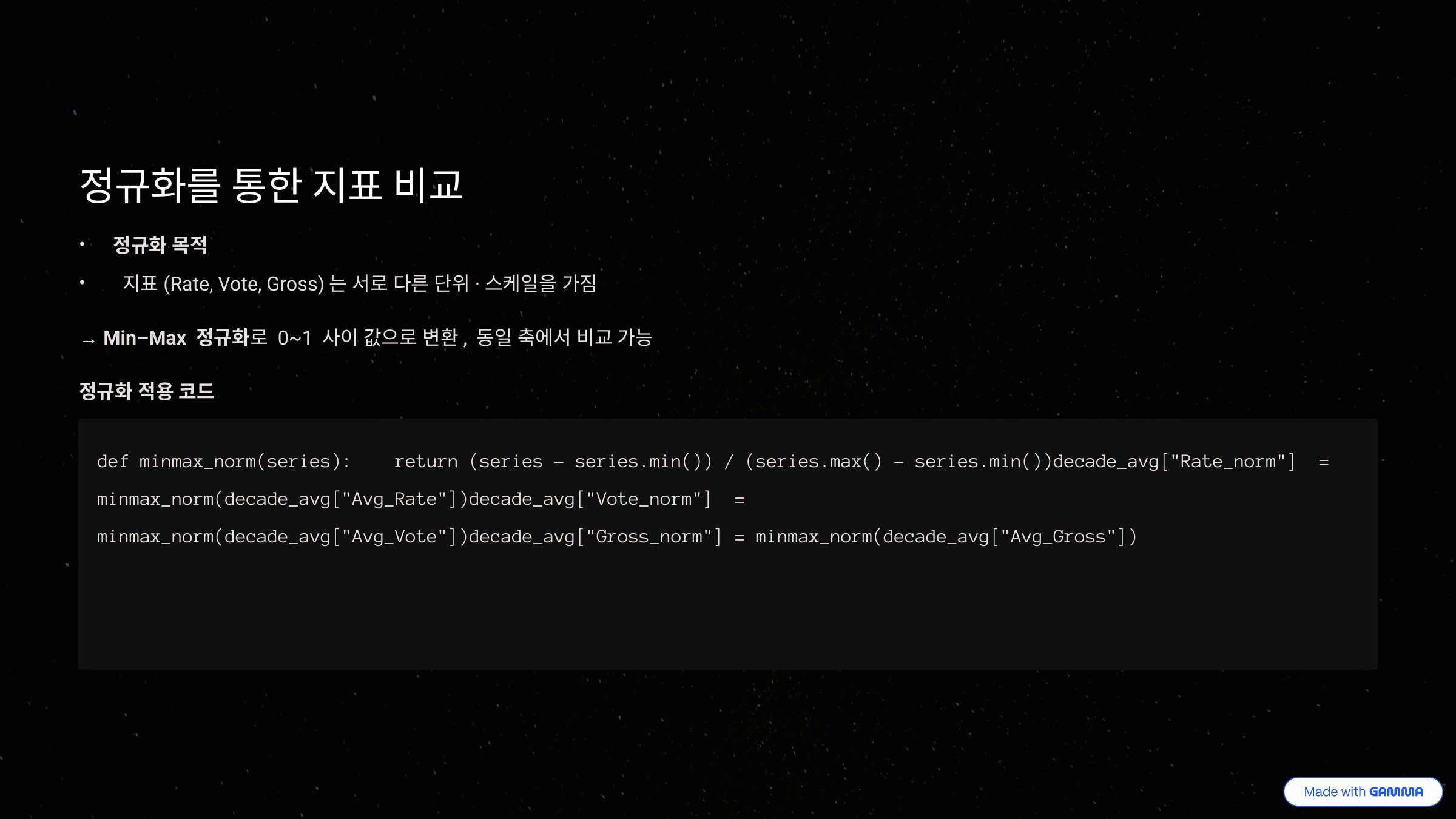

정규화를 통한 지표 비교
정규화 목적
 지표(Rate, Vote, Gross)는 서로 다른 단위·스케일을 가짐
→ Min–Max 정규화로 0~1 사이 값으로 변환, 동일 축에서 비교 가능
정규화 적용 코드

def minmax_norm(series):    return (series - series.min()) / (series.max() - series.min())decade_avg["Rate_norm"]  = minmax_norm(decade_avg["Avg_Rate"])decade_avg["Vote_norm"]  = minmax_norm(decade_avg["Avg_Vote"])decade_avg["Gross_norm"] = minmax_norm(decade_avg["Avg_Gross"])